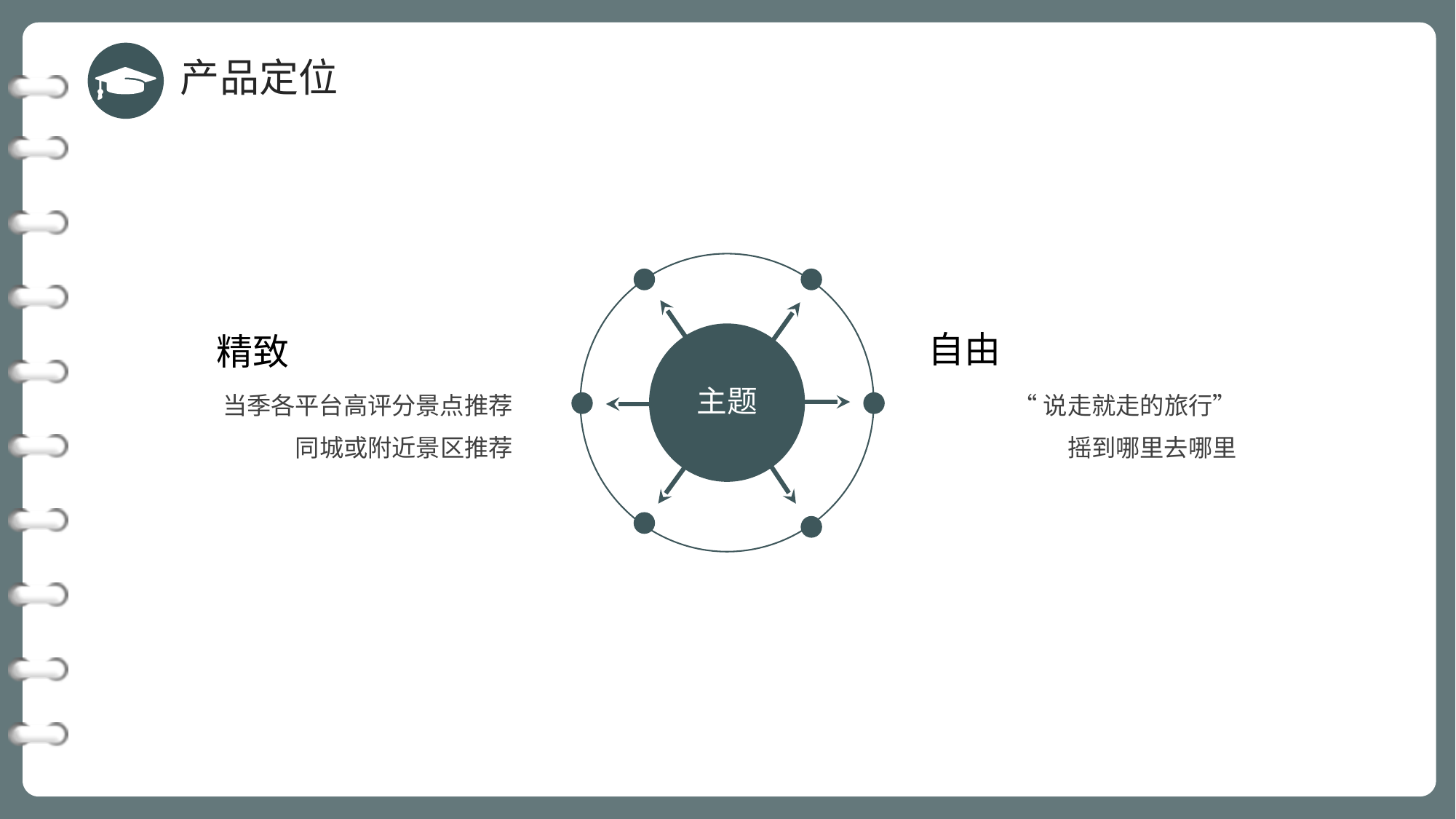

产品定位

自由
“说走就走的旅行”
摇到哪里去哪里
精致
当季各平台高评分景点推荐
同城或附近景区推荐

主题